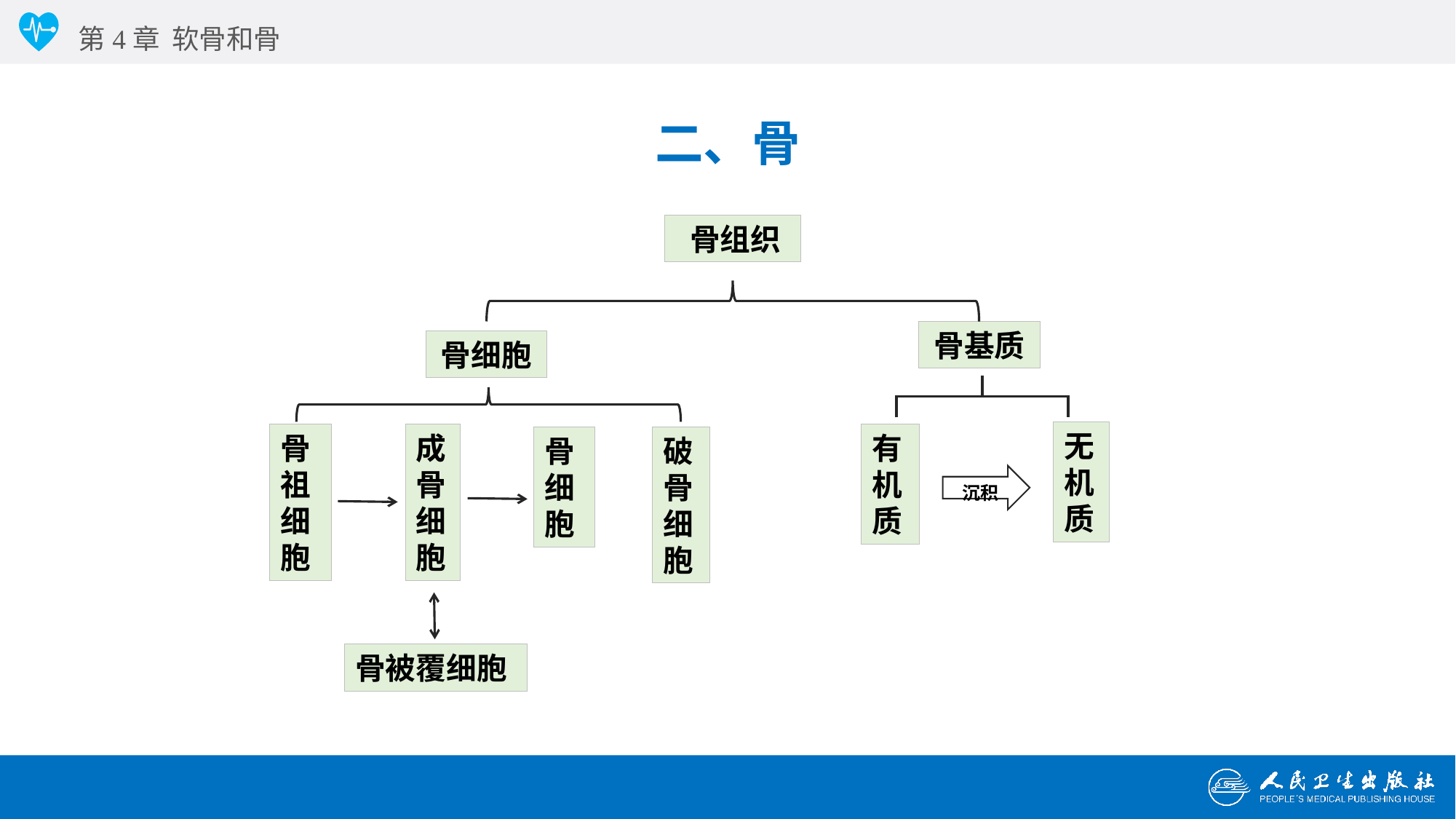

第4章  软骨和骨

二、骨

 骨组织

骨基质
骨细胞
无机质
骨祖细胞
成骨细胞
有机质
破骨细胞
骨细胞
沉积

骨被覆细胞